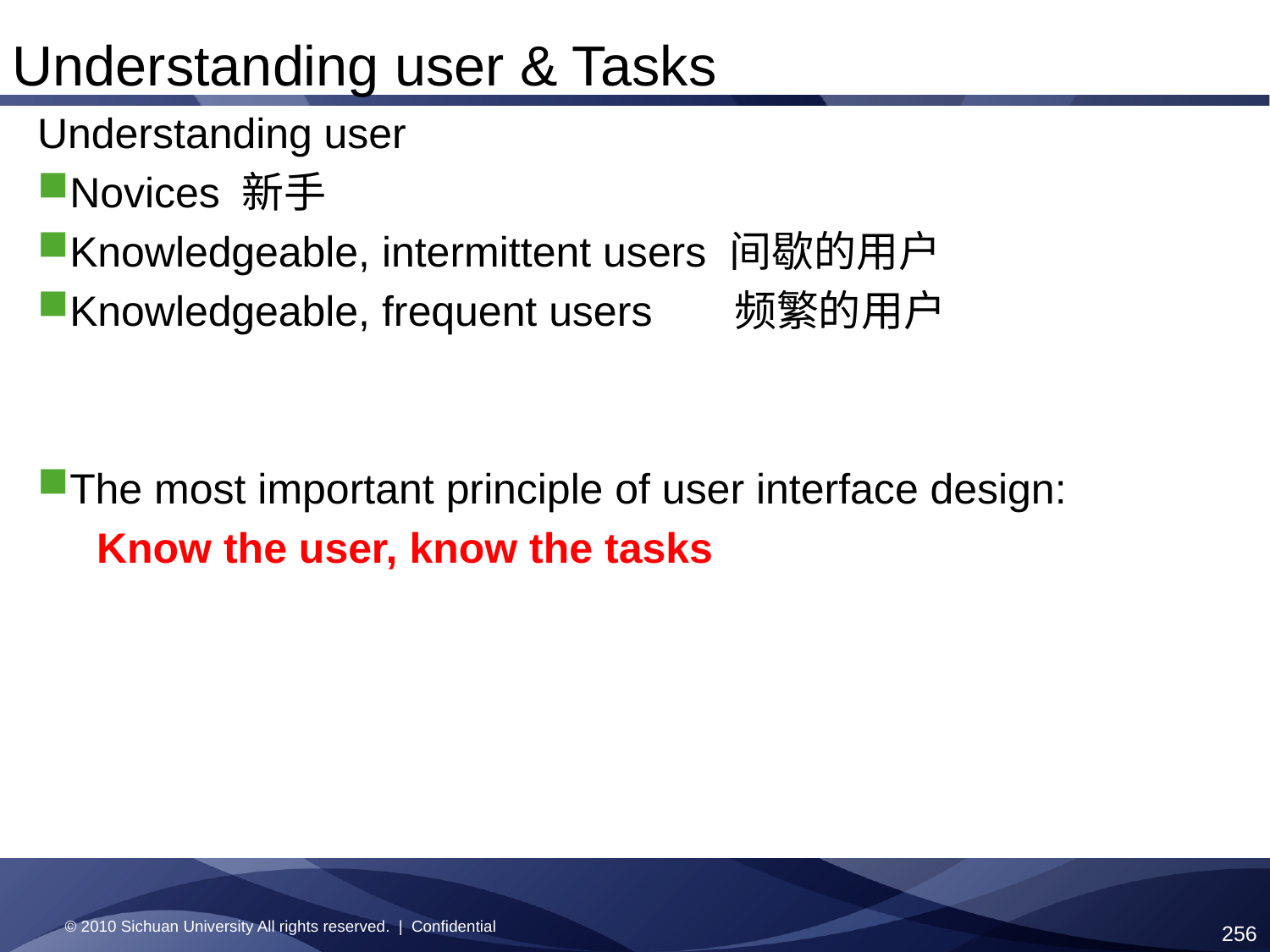

Understanding user & Tasks
Understanding user
Novices 新手
Knowledgeable, intermittent users 间歇的用户
Knowledgeable, frequent users      频繁的用户

The most important principle of user interface design:
     Know the user, know the tasks
© 2010 Sichuan University All rights reserved.  |  Confidential
256